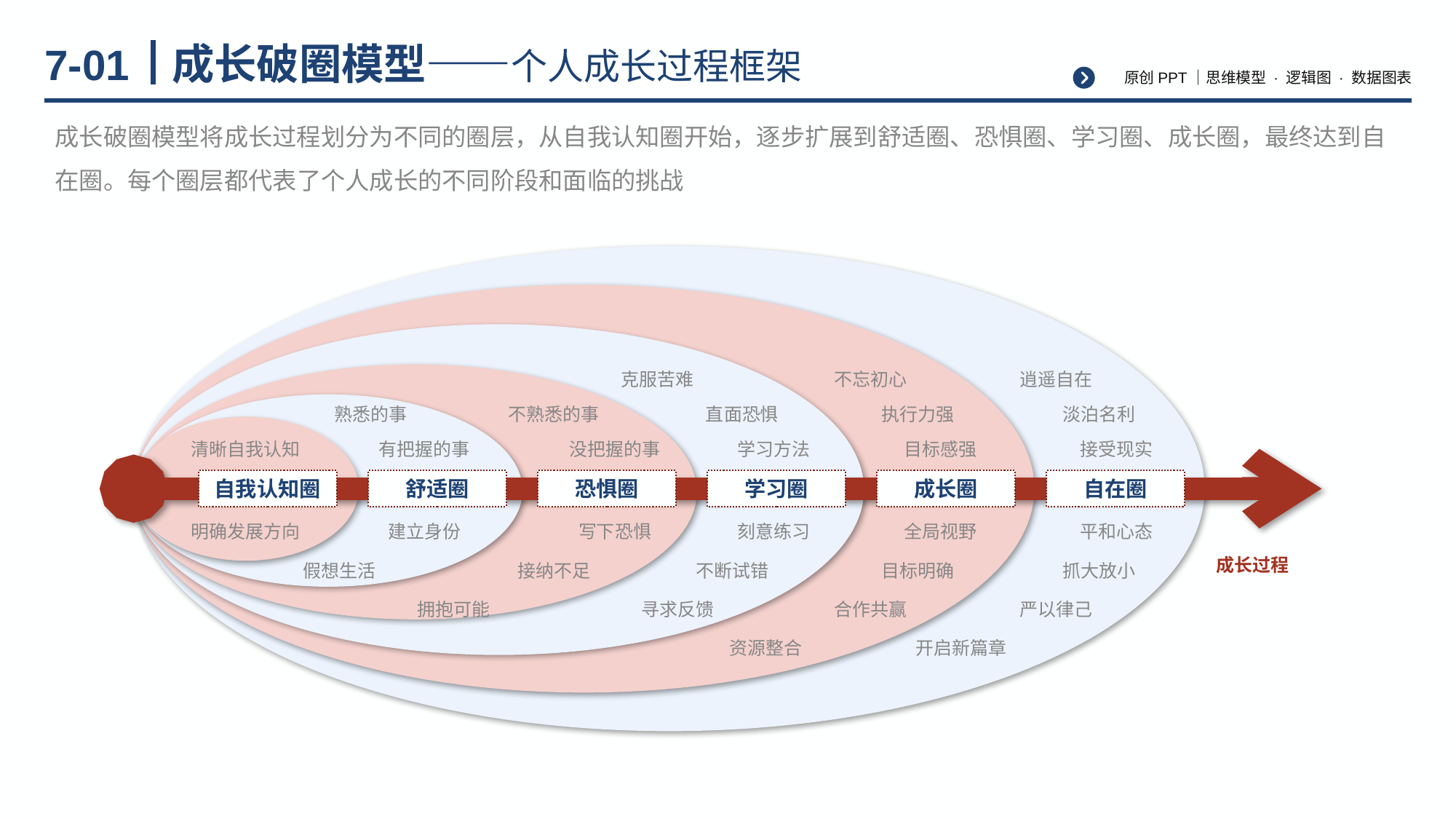

# 成长破圈模型——个人成长过程框架
7-01
成长破圈模型将成长过程划分为不同的圈层，从自我认知圈开始，逐步扩展到舒适圈、恐惧圈、学习圈、成长圈，最终达到自在圈。每个圈层都代表了个人成长的不同阶段和面临的挑战

克服苦难
不忘初心
逍遥自在

熟悉的事
不熟悉的事
直面恐惧
执行力强
淡泊名利

清晰自我认知
有把握的事
没把握的事
学习方法
目标感强
接受现实
自我认知圈
舒适圈
恐惧圈
学习圈
成长圈
自在圈
明确发展方向
建立身份
写下恐惧
刻意练习
全局视野
平和心态
成长过程
假想生活
接纳不足
不断试错
目标明确
抓大放小
拥抱可能
寻求反馈
合作共赢
严以律己
资源整合
开启新篇章